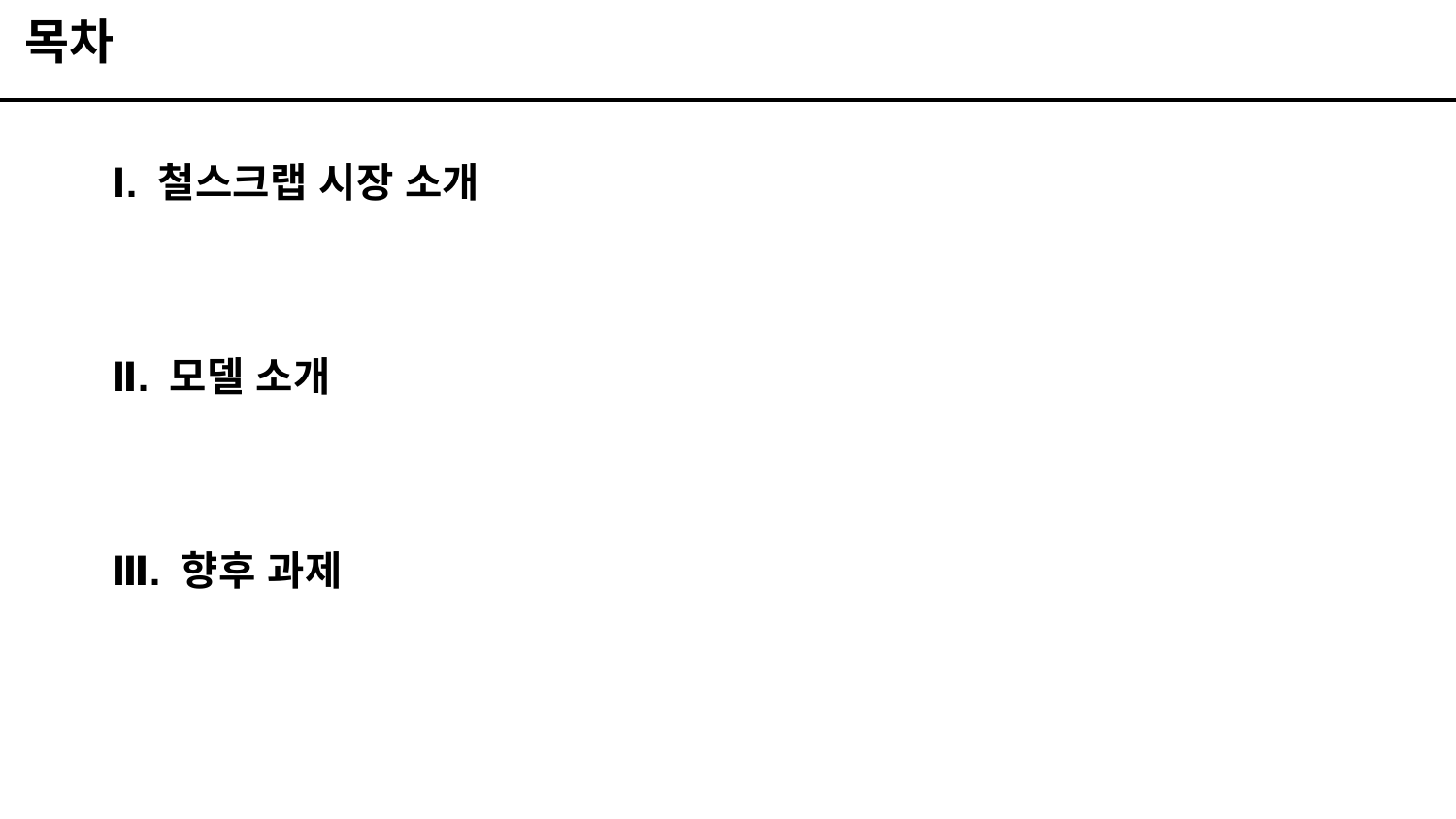

목차
Ⅰ. 철스크랩 시장 소개

Ⅱ. 모델 소개

Ⅲ. 향후 과제